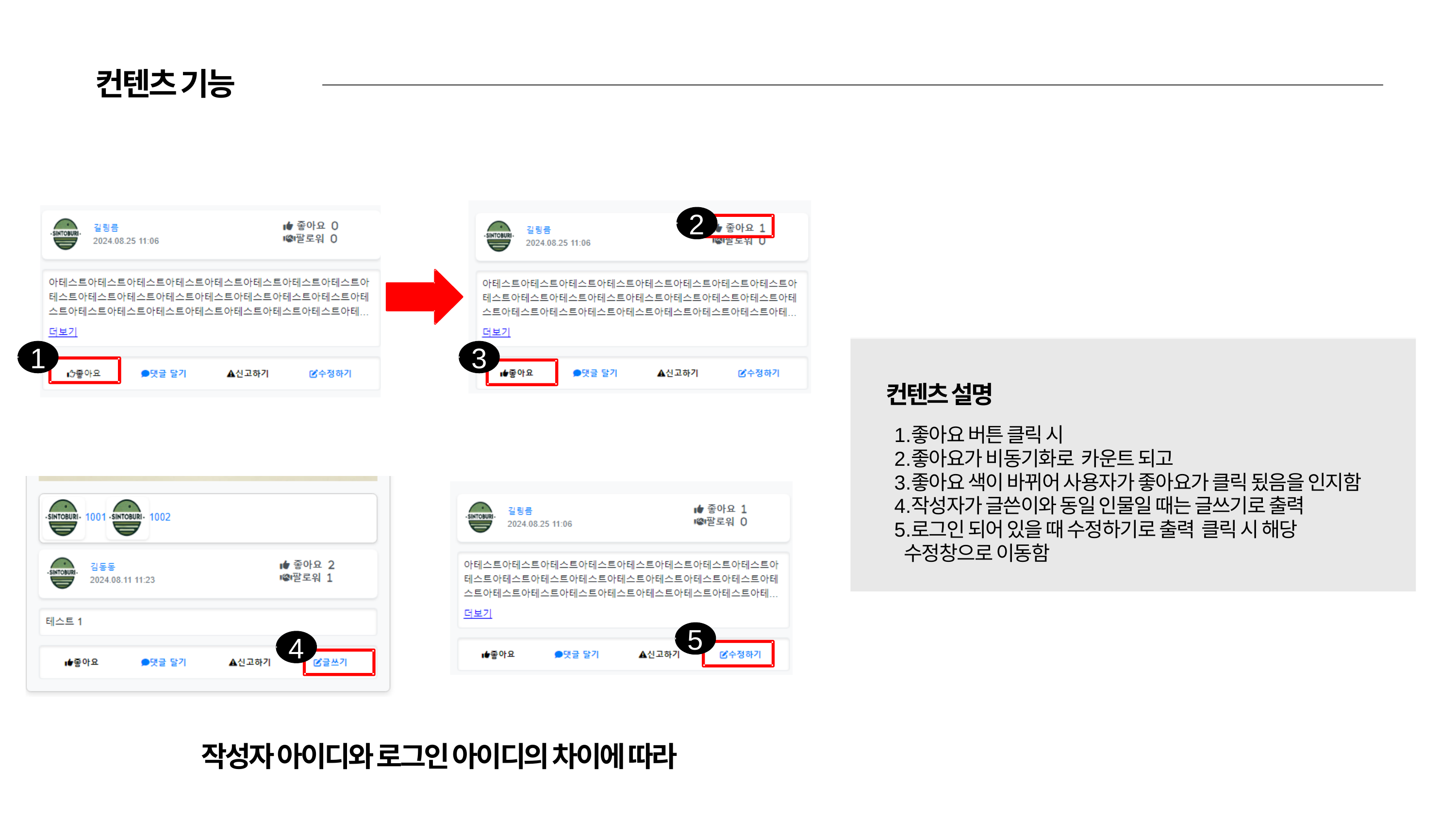

컨텐츠 기능

2

1

3

컨텐츠 설명
좋아요 버튼 클릭 시
좋아요가 비동기화로  카운트 되고
좋아요 색이 바뀌어 사용자가 좋아요가 클릭 됬음을 인지함
작성자가 글쓴이와 동일 인물일 때는 글쓰기로 출력
로그인 되어 있을 때 수정하기로 출력  클릭 시 해당 수정창으로 이동함

5

4

작성자 아이디와 로그인 아이디의 차이에 따라